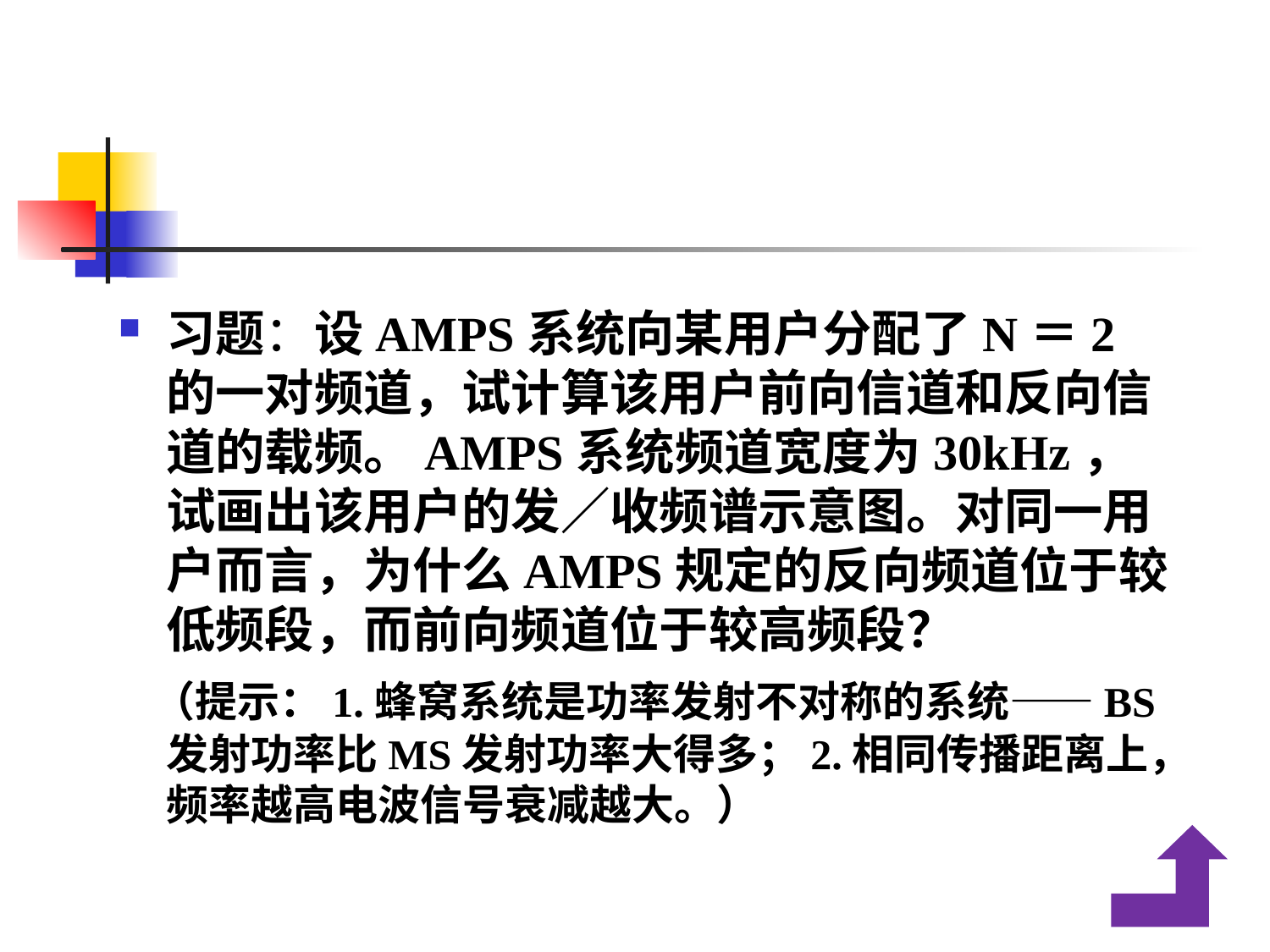

#
习题：设AMPS系统向某用户分配了N＝2的一对频道，试计算该用户前向信道和反向信道的载频。AMPS系统频道宽度为30kHz，试画出该用户的发／收频谱示意图。对同一用户而言，为什么AMPS规定的反向频道位于较低频段，而前向频道位于较高频段？
  （提示：1.蜂窝系统是功率发射不对称的系统——BS发射功率比MS发射功率大得多；2.相同传播距离上，频率越高电波信号衰减越大。）